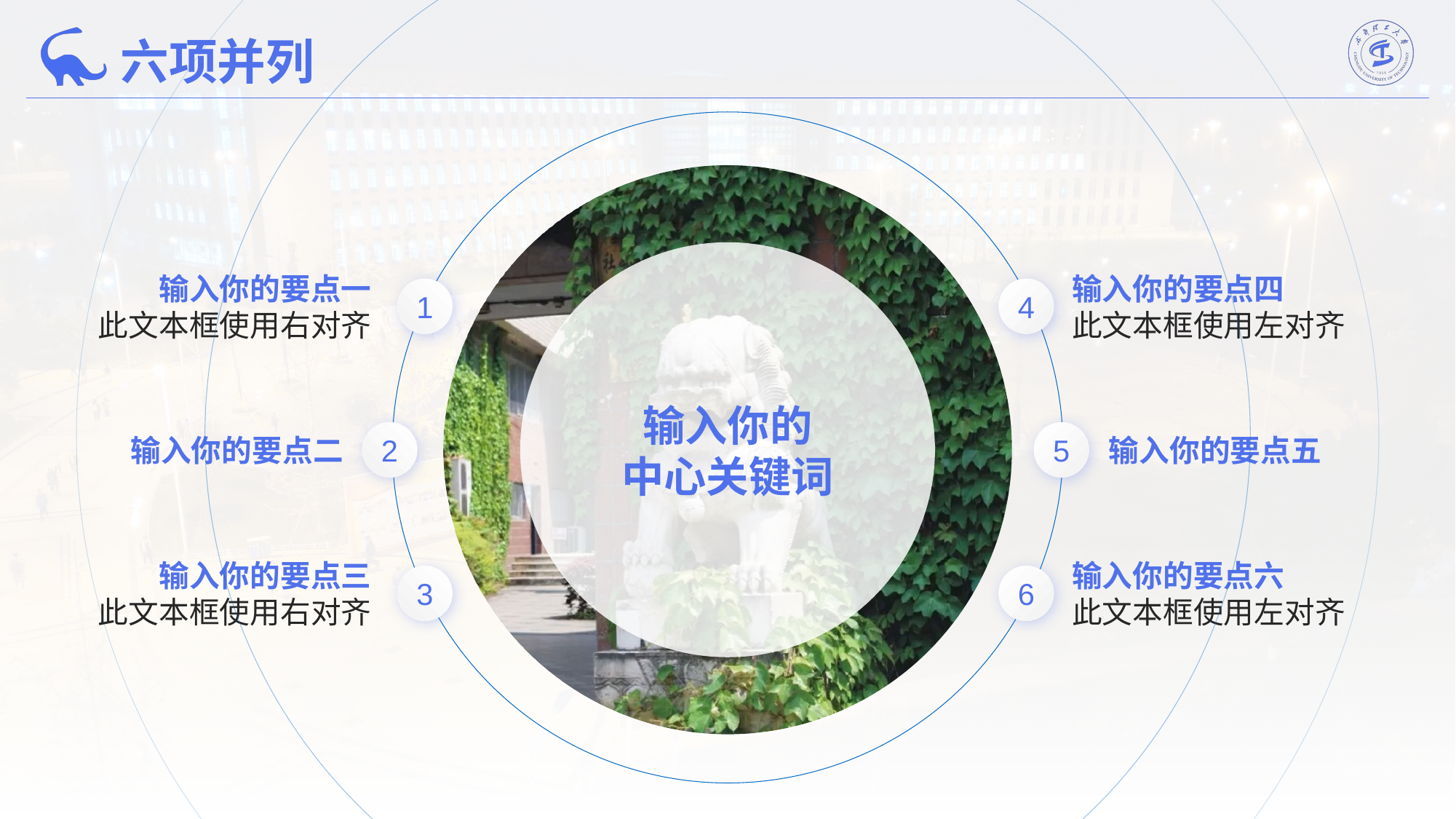

六项并列

输入你的要点一
此文本框使用右对齐
输入你的要点四
此文本框使用左对齐
1
4
输入你的
中心关键词
2
5
输入你的要点二
输入你的要点五
输入你的要点三
此文本框使用右对齐
输入你的要点六
此文本框使用左对齐
3
6